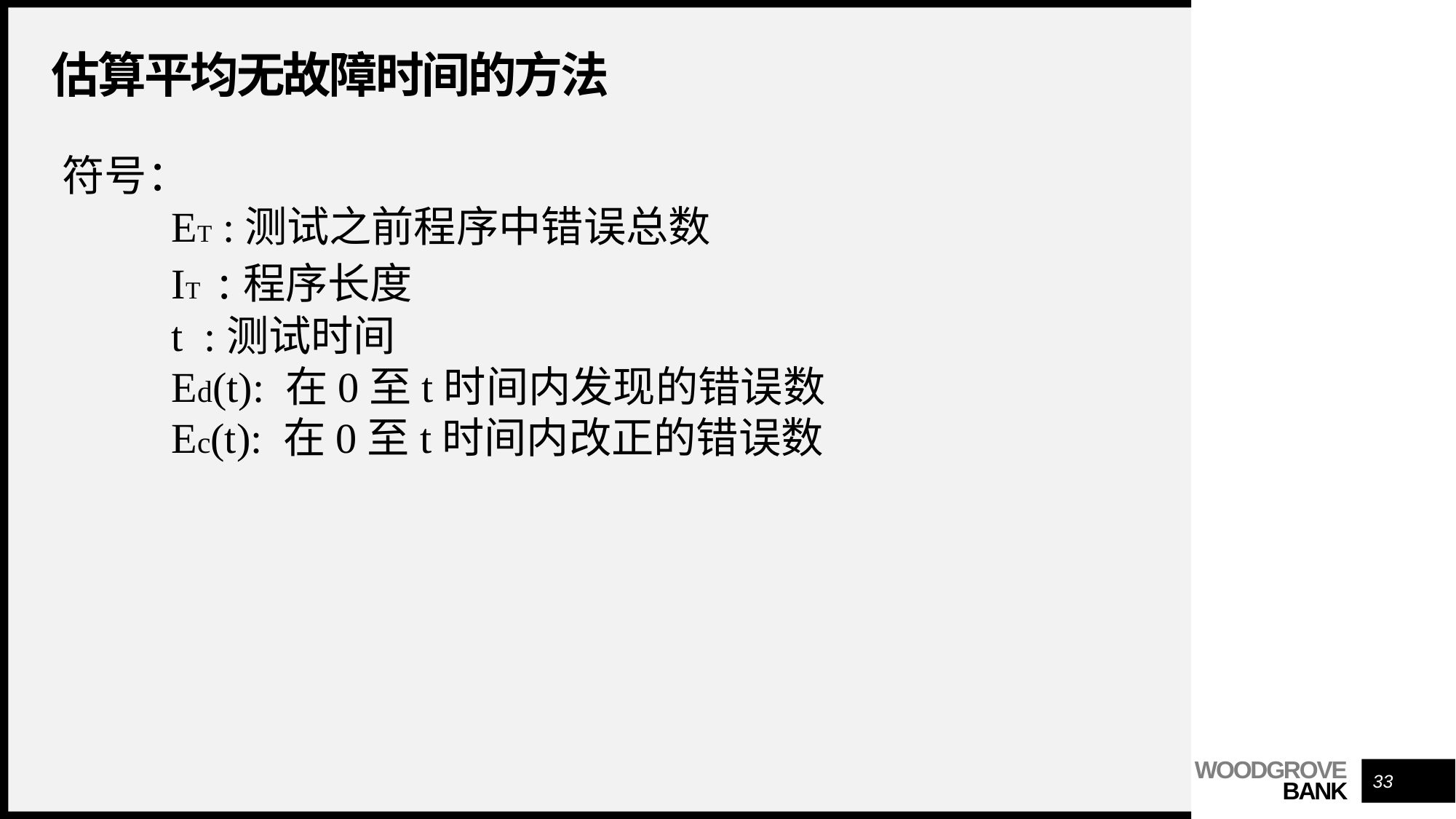

# 估算平均无故障时间的方法
符号：
	ET :测试之前程序中错误总数
	IT   :程序长度
	t  :测试时间
	Ed(t): 在0至t时间内发现的错误数
	Ec(t): 在0至t时间内改正的错误数

33